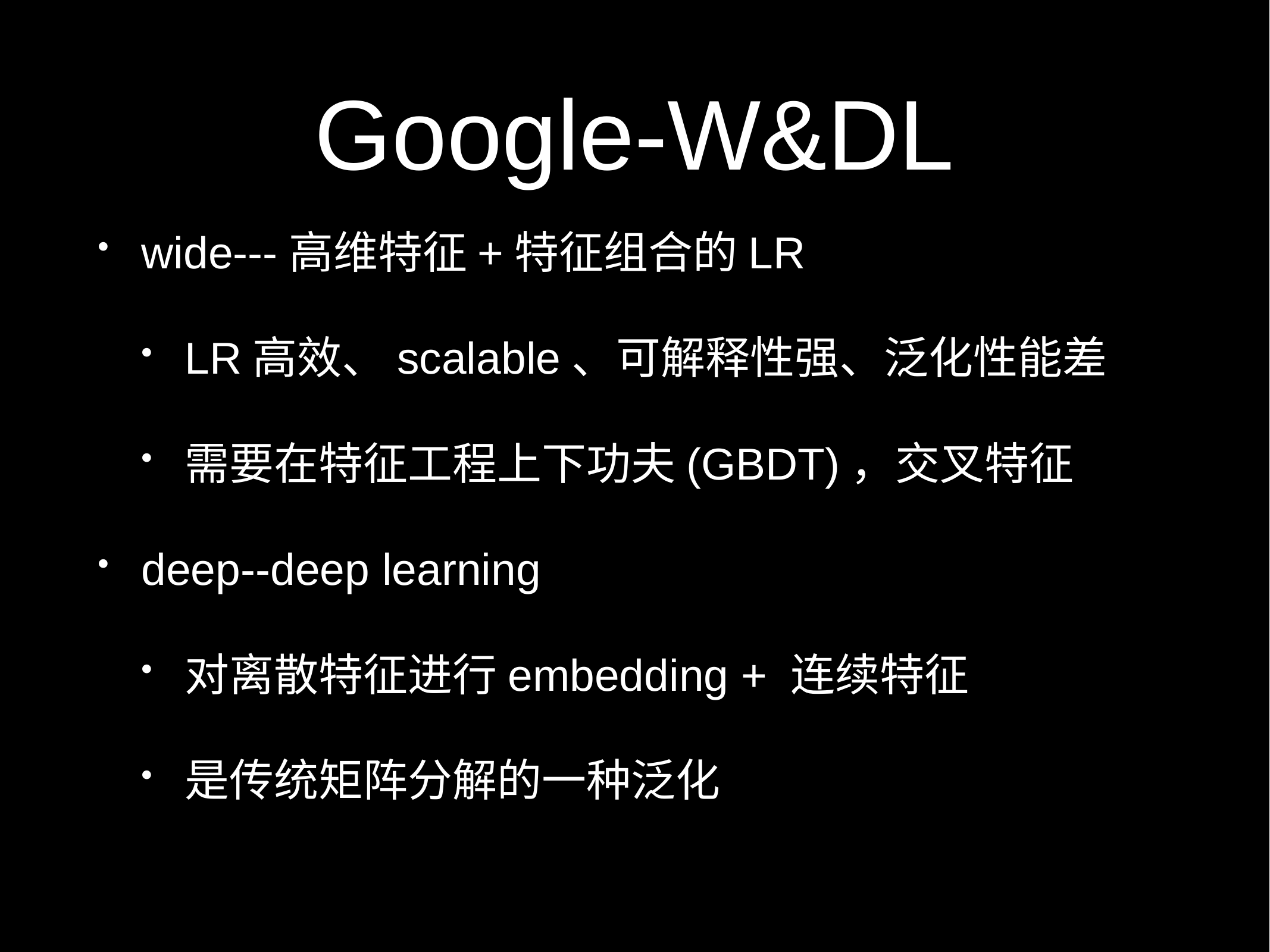

# Google-W&DL
wide---高维特征+特征组合的LR
LR高效、scalable、可解释性强、泛化性能差
需要在特征工程上下功夫(GBDT)，交叉特征
deep--deep learning
对离散特征进行embedding + 连续特征
是传统矩阵分解的一种泛化